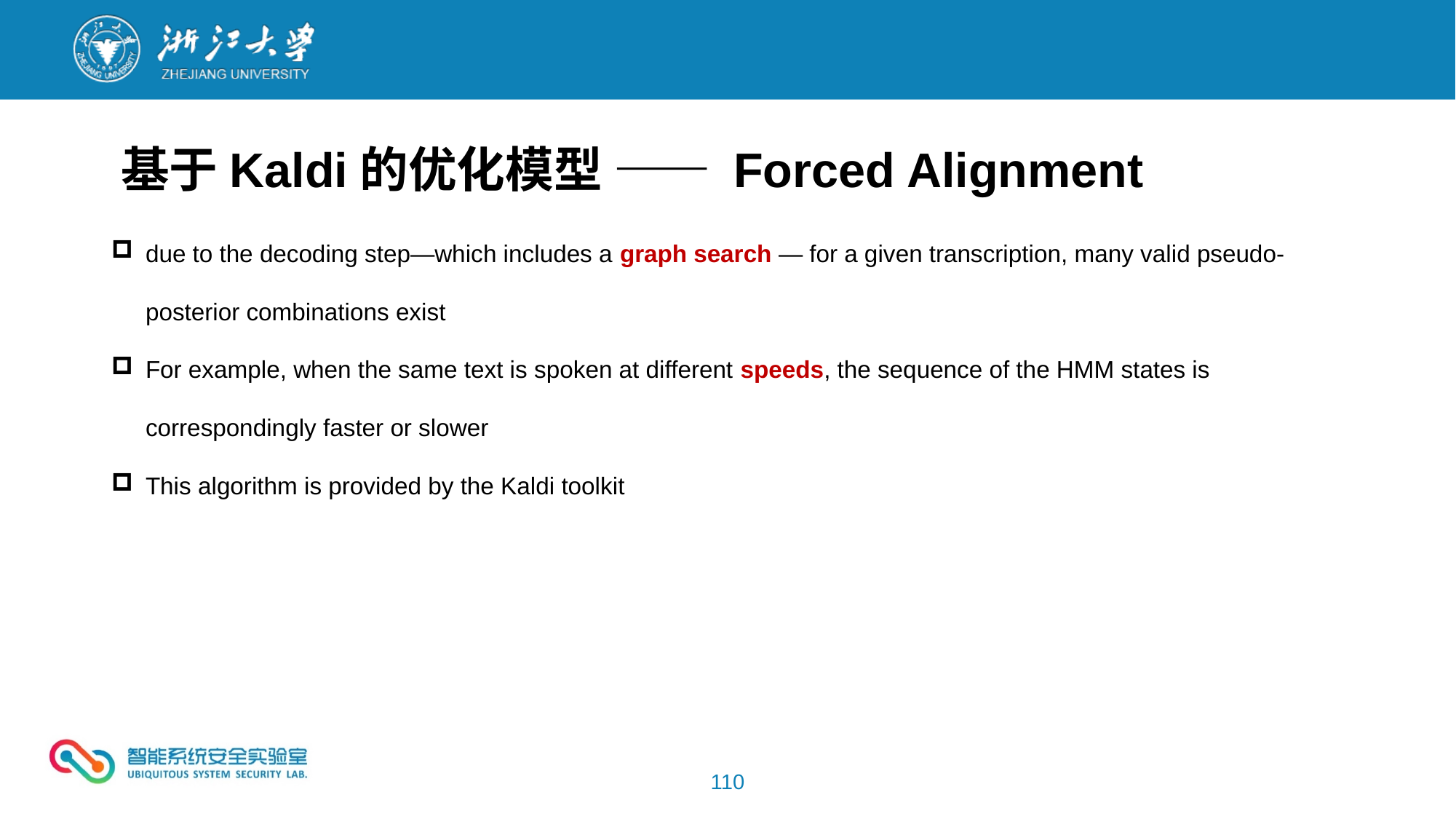

基于Kaldi的优化模型 —— Forced Alignment
due to the decoding step—which includes a graph search — for a given transcription, many valid pseudo-posterior combinations exist
For example, when the same text is spoken at different speeds, the sequence of the HMM states is correspondingly faster or slower
This algorithm is provided by the Kaldi toolkit